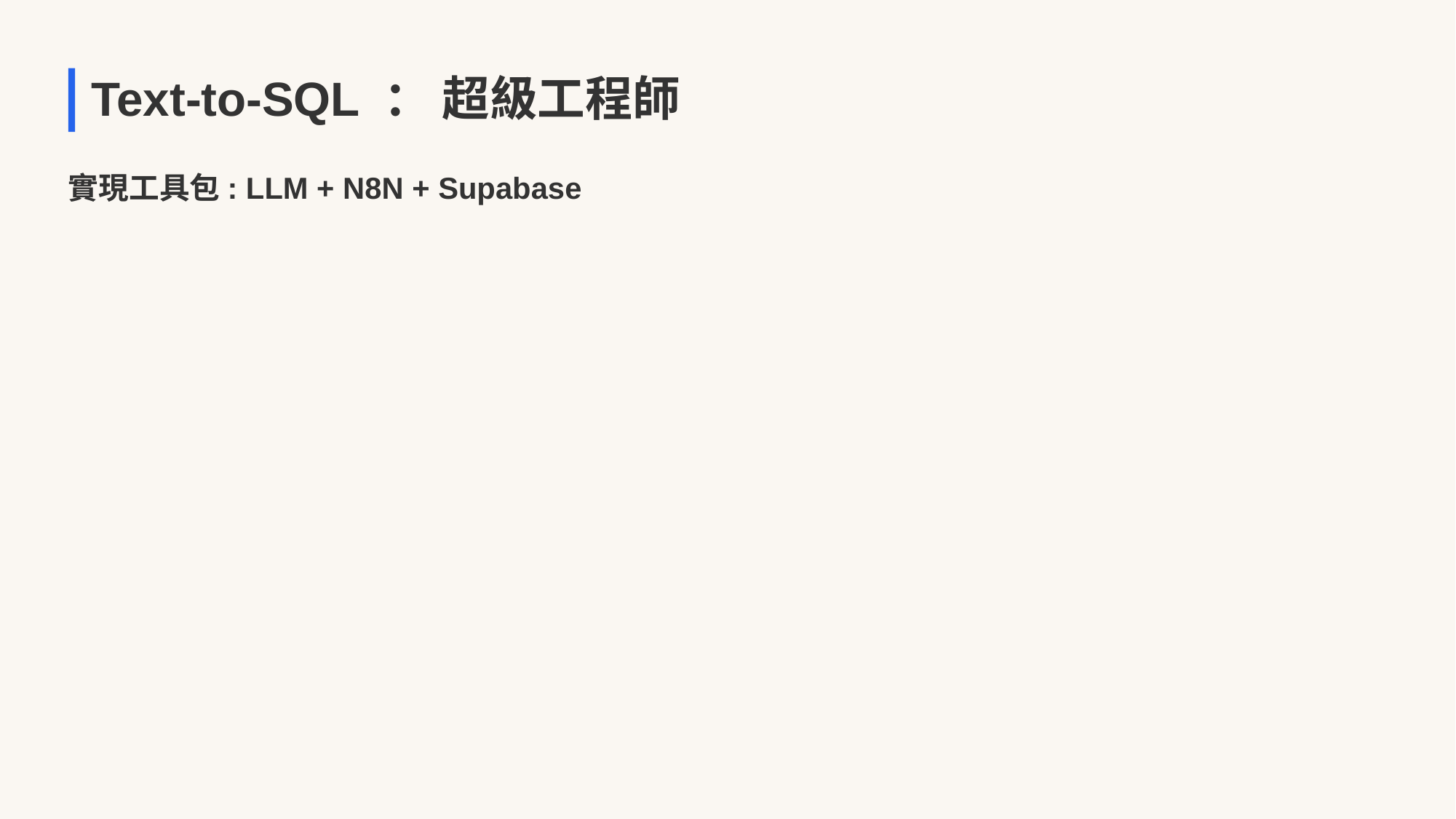

Text-to-SQL ： 超級工程師
實現工具包: LLM + N8N + Supabase